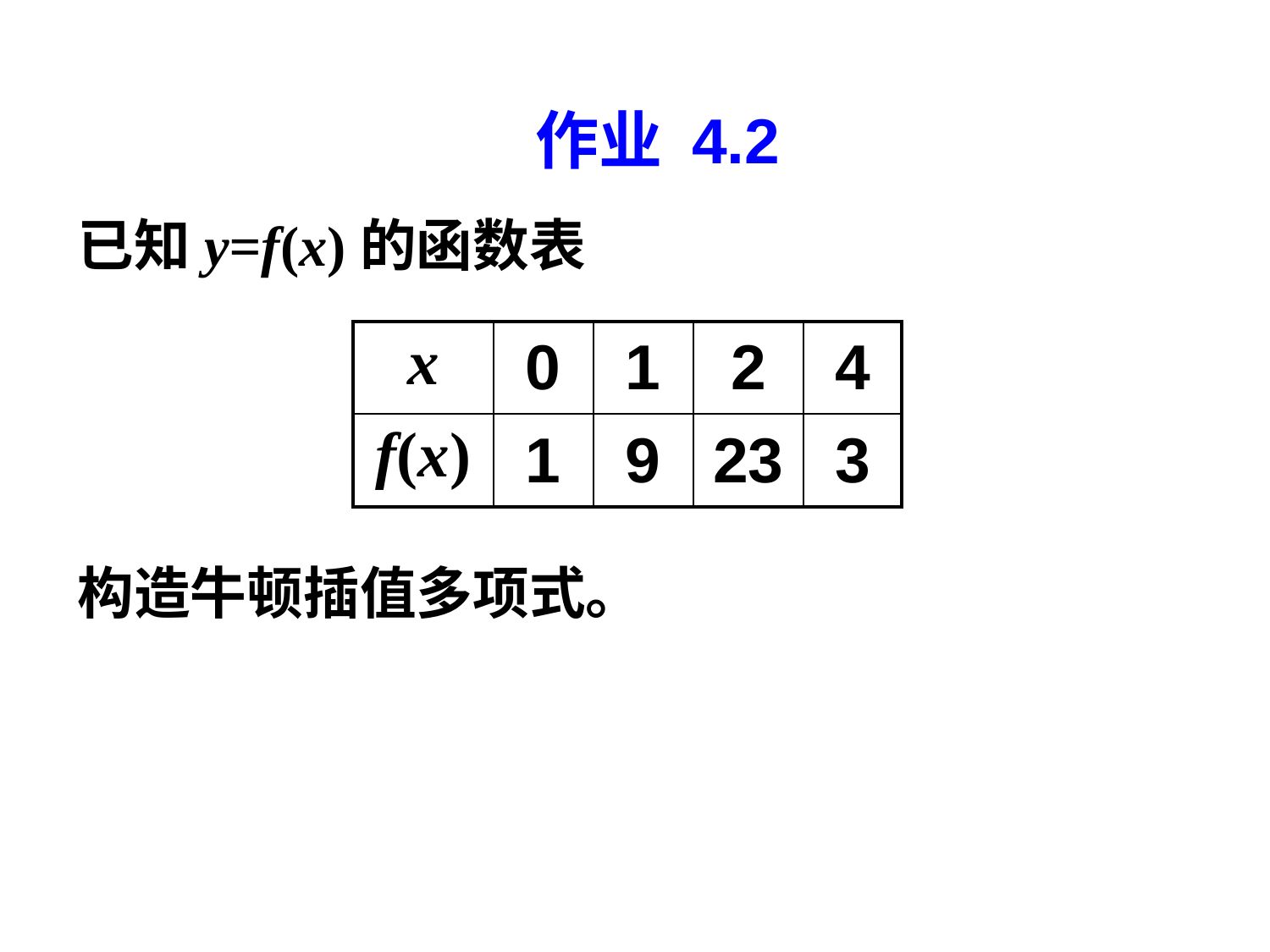

作业 4.2
已知y=f(x)的函数表
| x | 0 | 1 | 2 | 4 |
| --- | --- | --- | --- | --- |
| f(x) | 1 | 9 | 23 | 3 |
构造牛顿插值多项式。